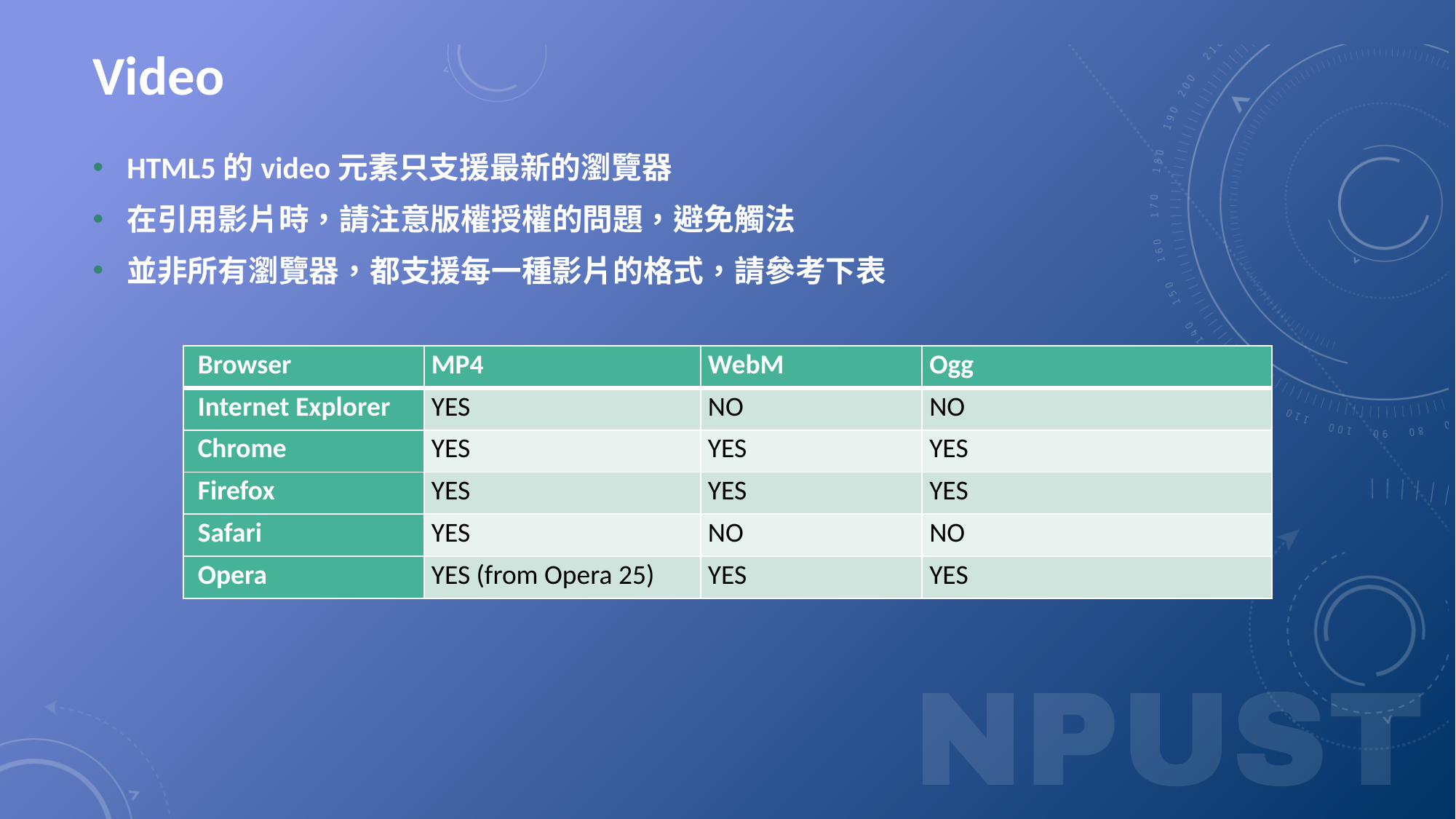

# Video
HTML5的video元素只支援最新的瀏覽器
在引用影片時，請注意版權授權的問題，避免觸法
並非所有瀏覽器，都支援每一種影片的格式，請參考下表

| Browser | MP4 | WebM | Ogg |
| --- | --- | --- | --- |
| Internet Explorer | YES | NO | NO |
| Chrome | YES | YES | YES |
| Firefox | YES | YES | YES |
| Safari | YES | NO | NO |
| Opera | YES (from Opera 25) | YES | YES |